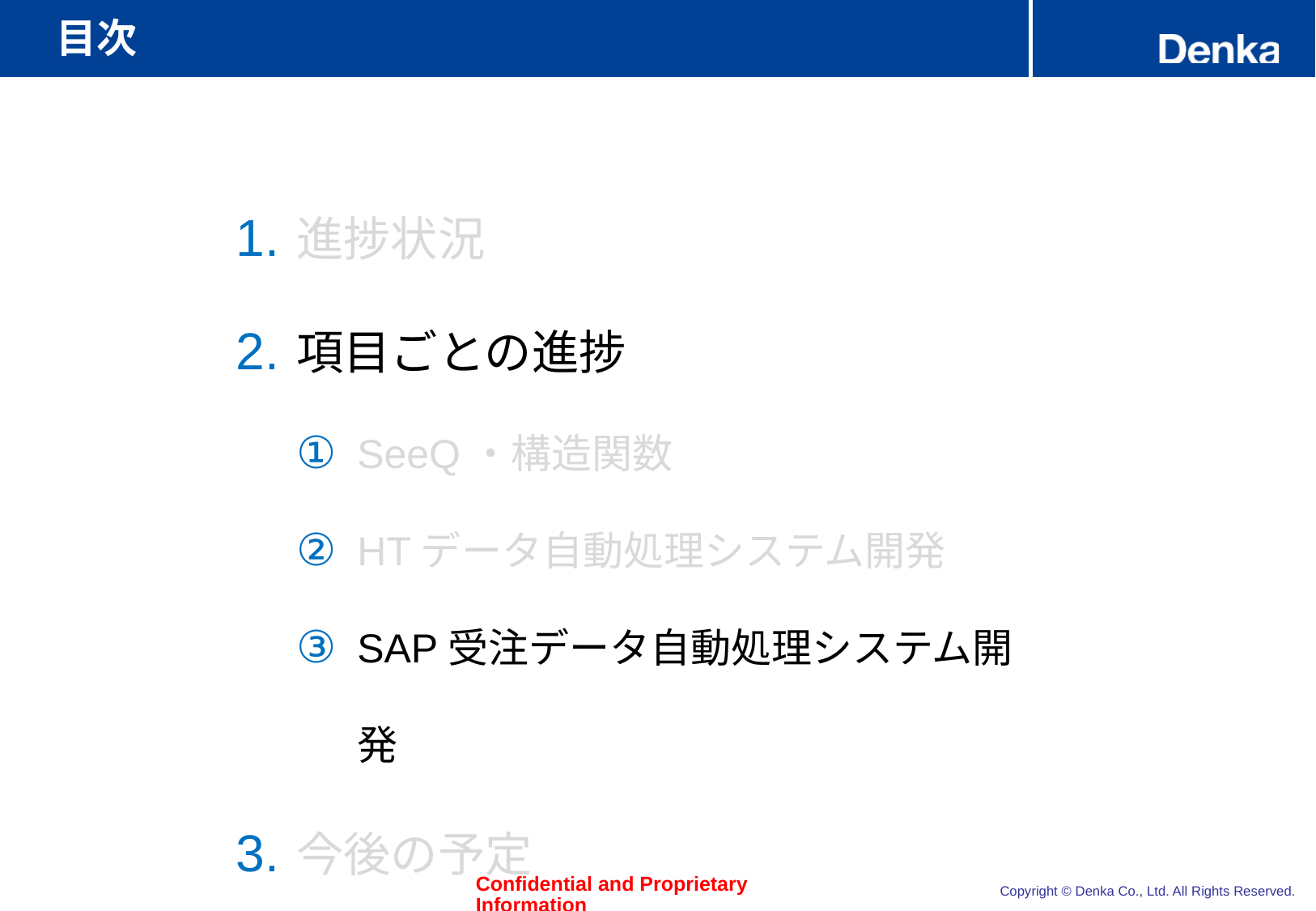

# 目次
進捗状況
項目ごとの進捗
SeeQ・構造関数
HTデータ自動処理システム開発
SAP受注データ自動処理システム開発
今後の予定